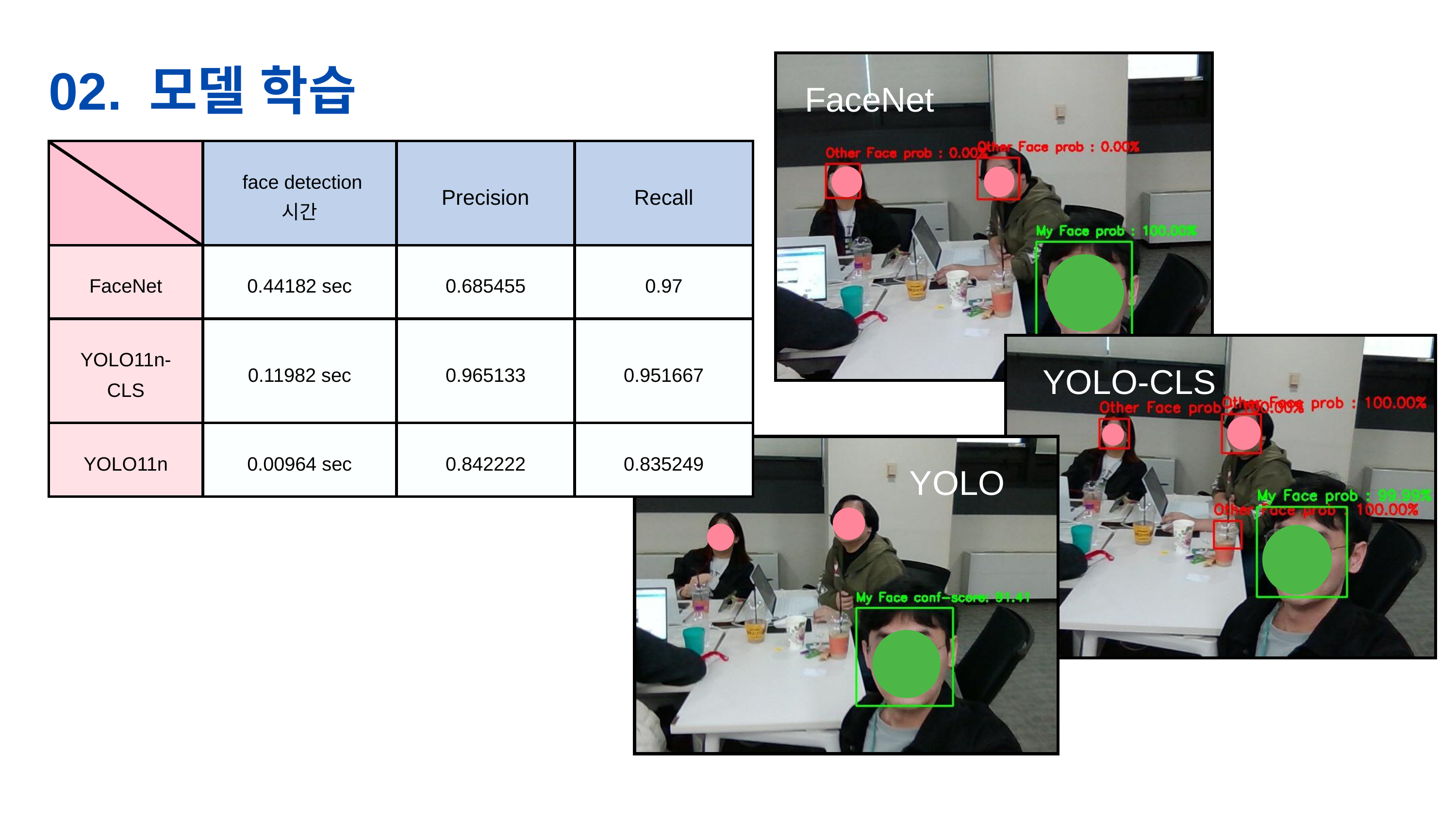

02. 모델 학습

FaceNet

|  | face detection 시간 | Precision | Recall |
| --- | --- | --- | --- |
| FaceNet | 0.44182 sec | 0.685455 | 0.97 |
| YOLO11n-CLS | 0.11982 sec | 0.965133 | 0.951667 |
| YOLO11n | 0.00964 sec | 0.842222 | 0.835249 |

YOLO-CLS

YOLO